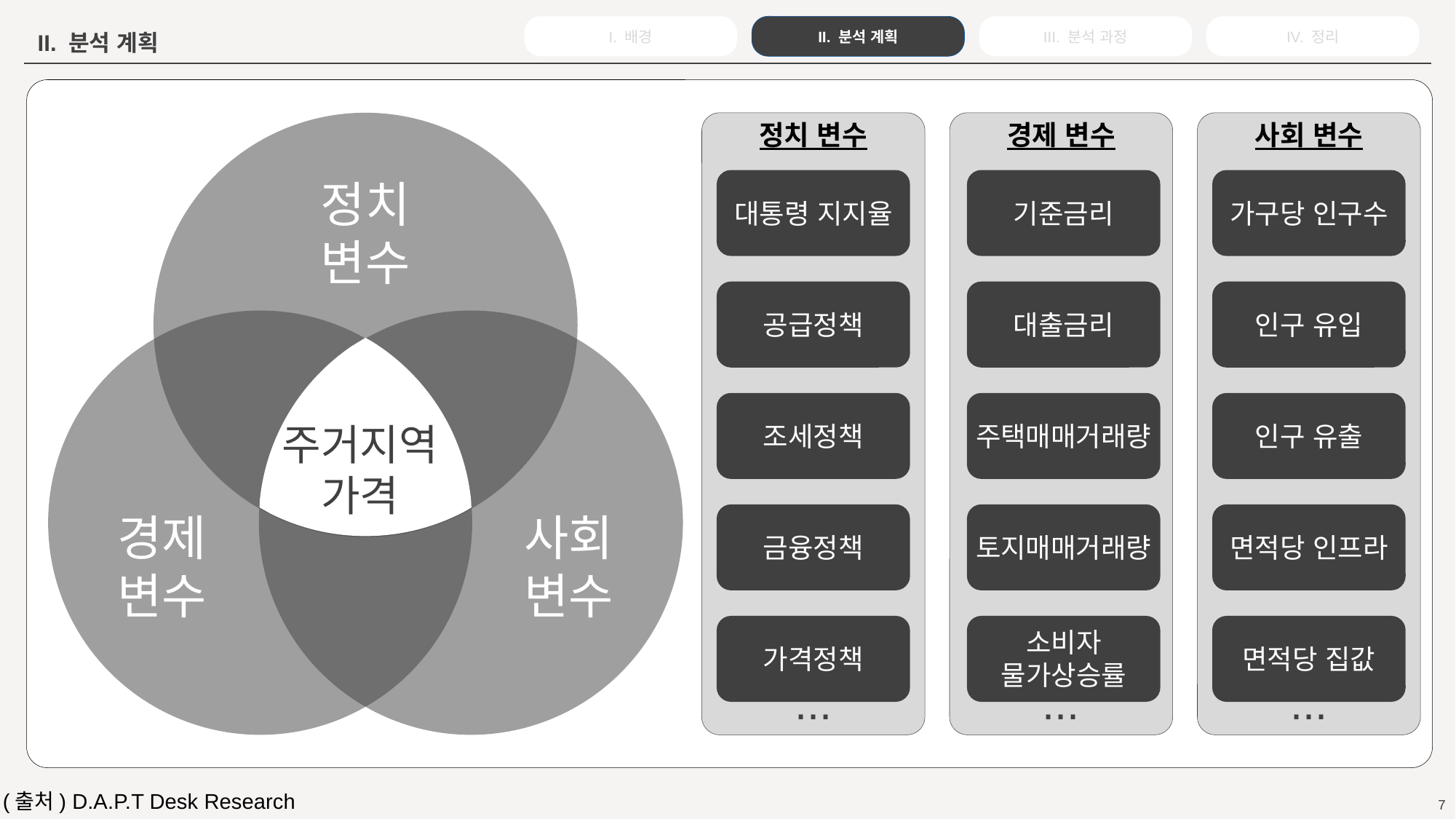

IV. 정리
III. 분석 과정
I. 배경
II. 분석 계획
II. 분석 계획

정치
변수
경제
변수
사회
변수

주거지역
가격

정치 변수

경제 변수

사회 변수

대통령 지지율

공급정책

조세정책

금융정책

가격정책

기준금리

대출금리

주택매매거래량

토지매매거래량

소비자
물가상승률

가구당 인구수

인구 유입

인구 유출

면적당 인프라

면적당 집값
...
...
...
(출처) D.A.P.T Desk Research